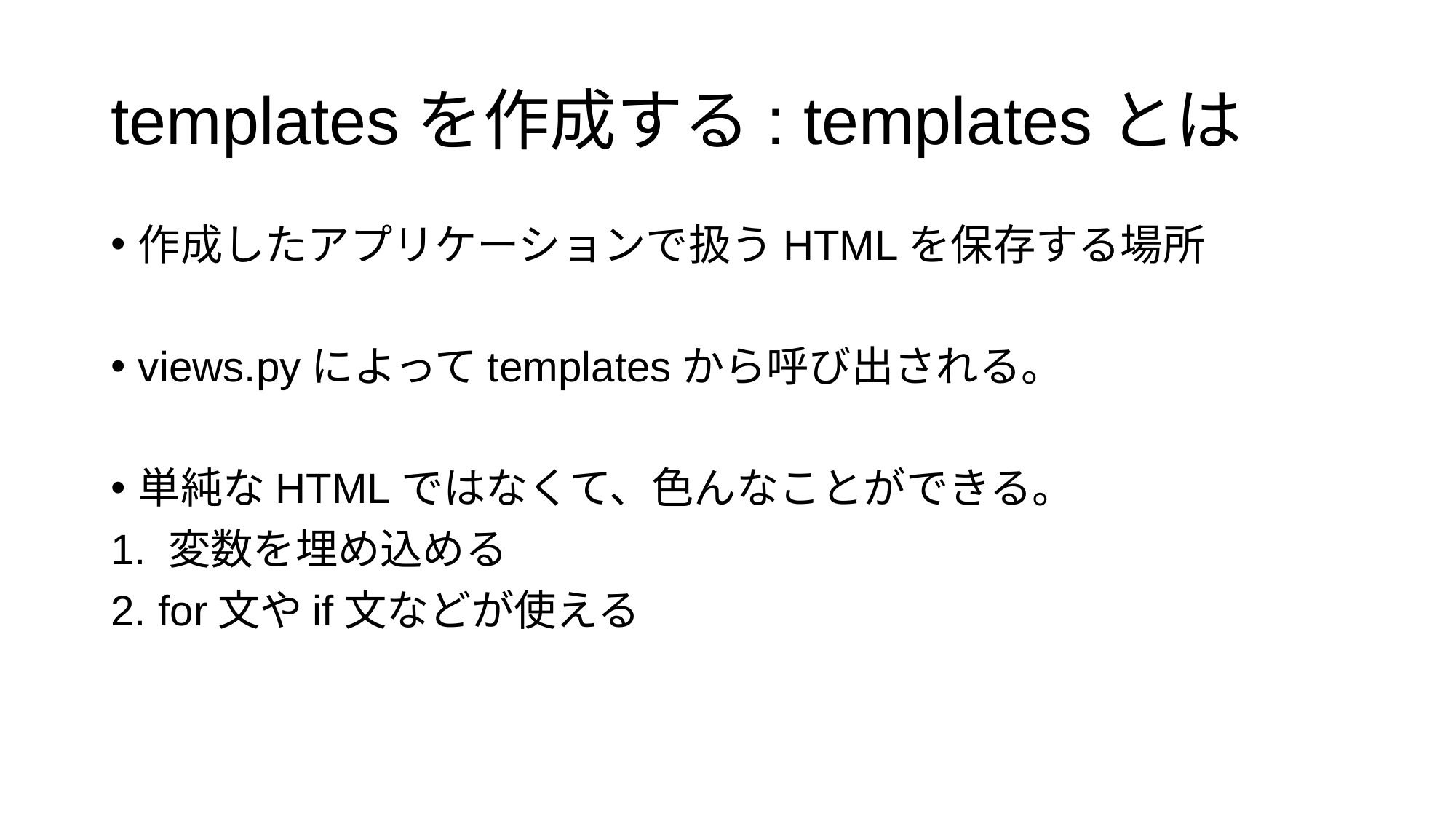

# templatesを作成する: templatesとは
作成したアプリケーションで扱うHTMLを保存する場所

views.pyによってtemplatesから呼び出される。

単純なHTMLではなくて、色んなことができる。
1. 変数を埋め込める
2. for文やif文などが使える